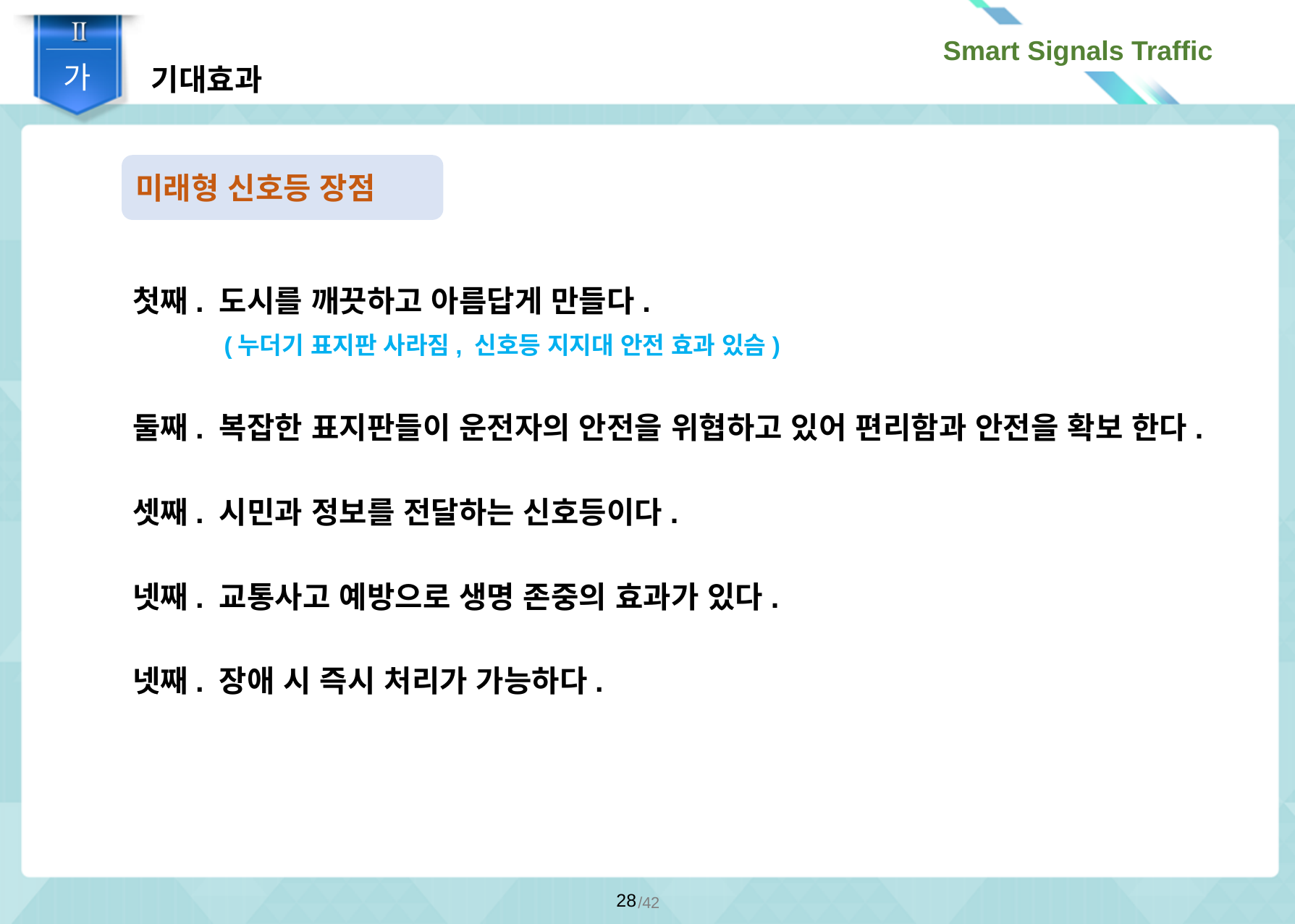

기대효과
가
미래형 신호등 장점
첫째. 도시를 깨끗하고 아름답게 만들다.
           (누더기 표지판 사라짐, 신호등 지지대 안전 효과 있슴)

둘째. 복잡한 표지판들이 운전자의 안전을 위협하고 있어 편리함과 안전을 확보 한다.

셋째. 시민과 정보를 전달하는 신호등이다.

넷째. 교통사고 예방으로 생명 존중의 효과가 있다.

넷째. 장애 시 즉시 처리가 가능하다.